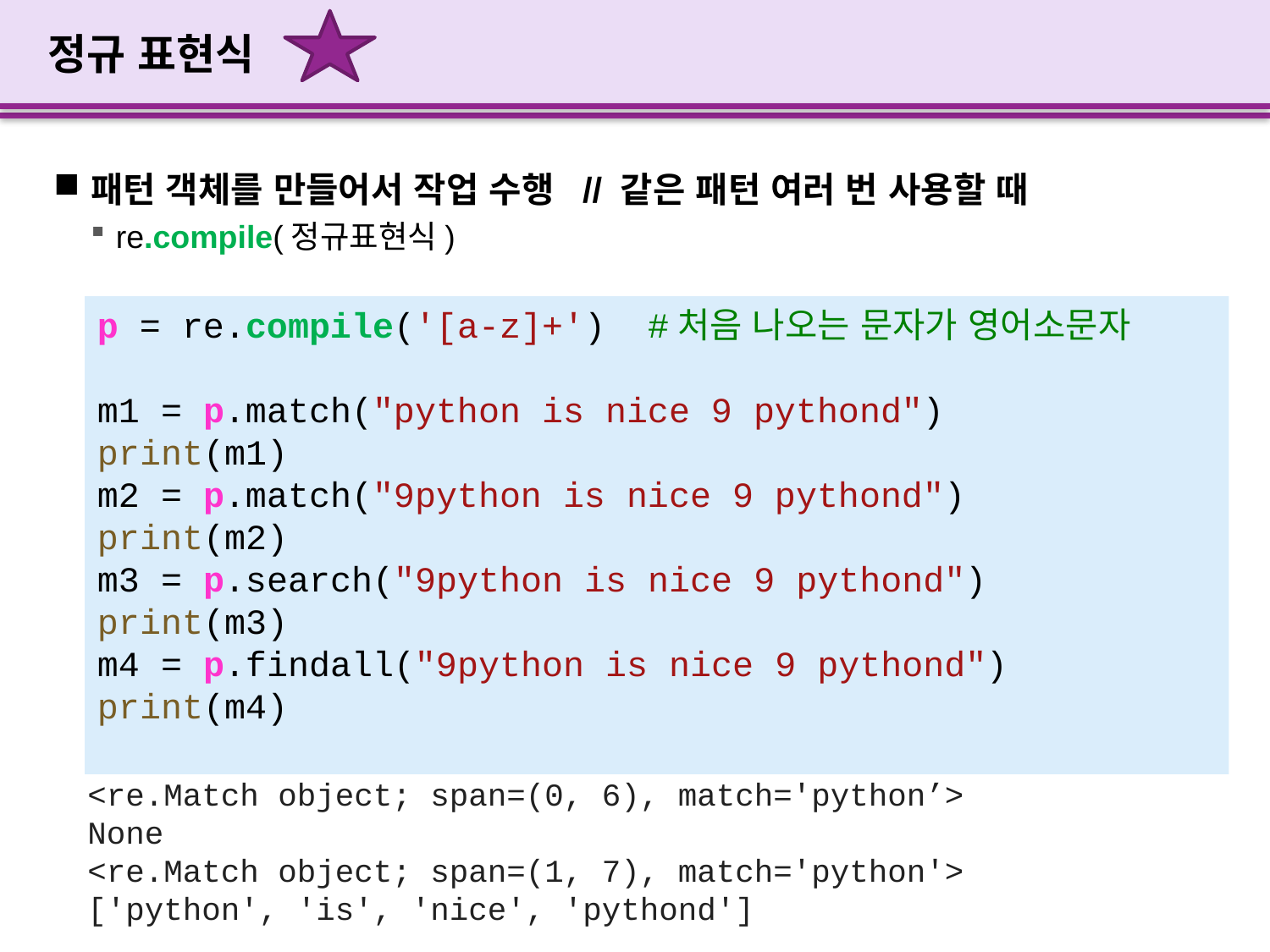

# 정규 표현식
패턴 객체를 만들어서 작업 수행  // 같은 패턴 여러 번 사용할 때
re.compile(정규표현식)

p = re.compile('[a-z]+')  #처음 나오는 문자가 영어소문자
m1 = p.match("python is nice 9 pythond")
print(m1)
m2 = p.match("9python is nice 9 pythond")
print(m2)
m3 = p.search("9python is nice 9 pythond")
print(m3)
m4 = p.findall("9python is nice 9 pythond")
print(m4)

<re.Match object; span=(0, 6), match='python’>
None
<re.Match object; span=(1, 7), match='python'> ['python', 'is', 'nice', 'pythond']